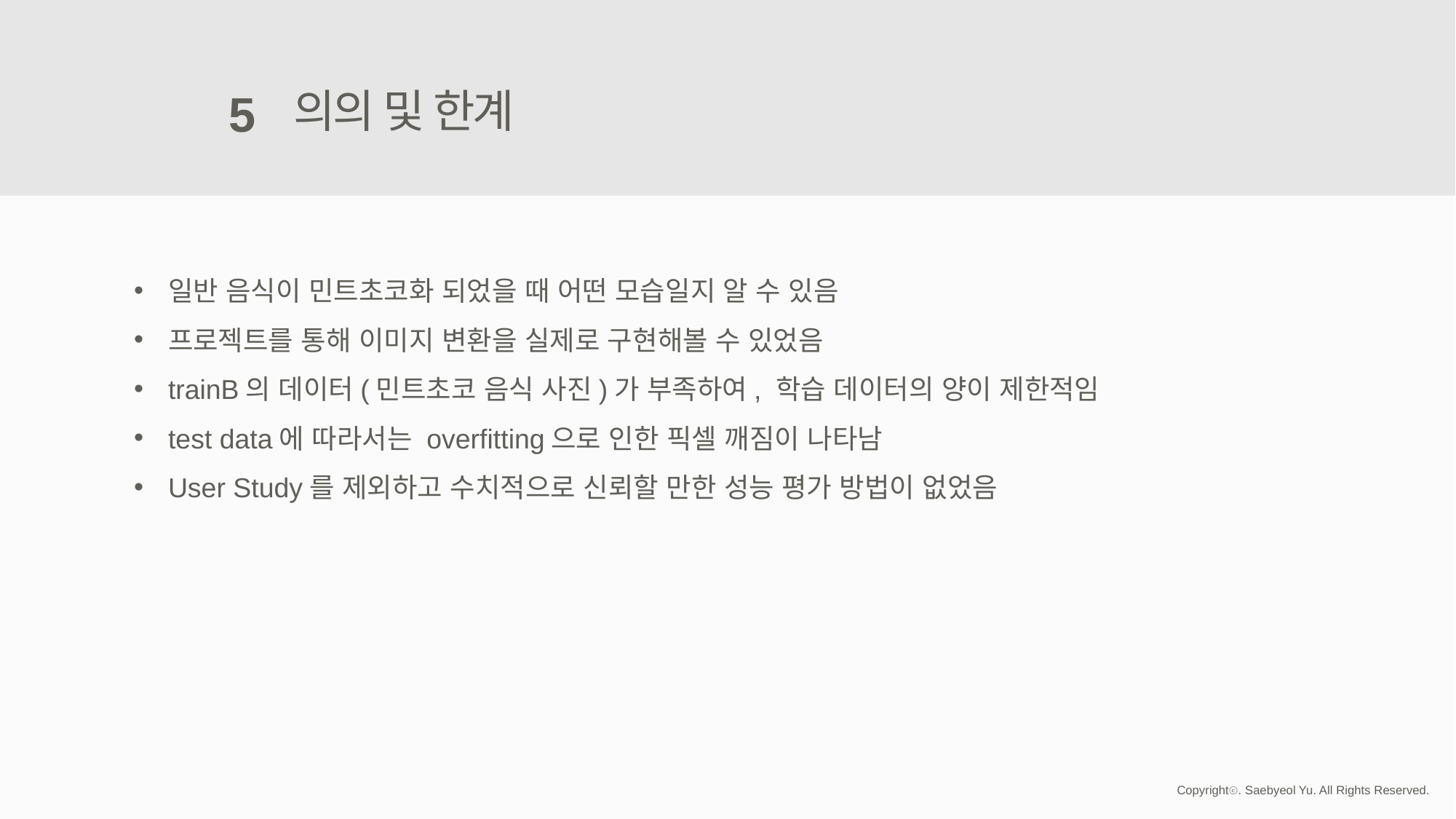

의의 및 한계
5
일반 음식이 민트초코화 되었을 때 어떤 모습일지 알 수 있음
프로젝트를 통해 이미지 변환을 실제로 구현해볼 수 있었음
trainB의 데이터(민트초코 음식 사진)가 부족하여, 학습 데이터의 양이 제한적임
test data에 따라서는 overfitting으로 인한 픽셀 깨짐이 나타남
User Study를 제외하고 수치적으로 신뢰할 만한 성능 평가 방법이 없었음